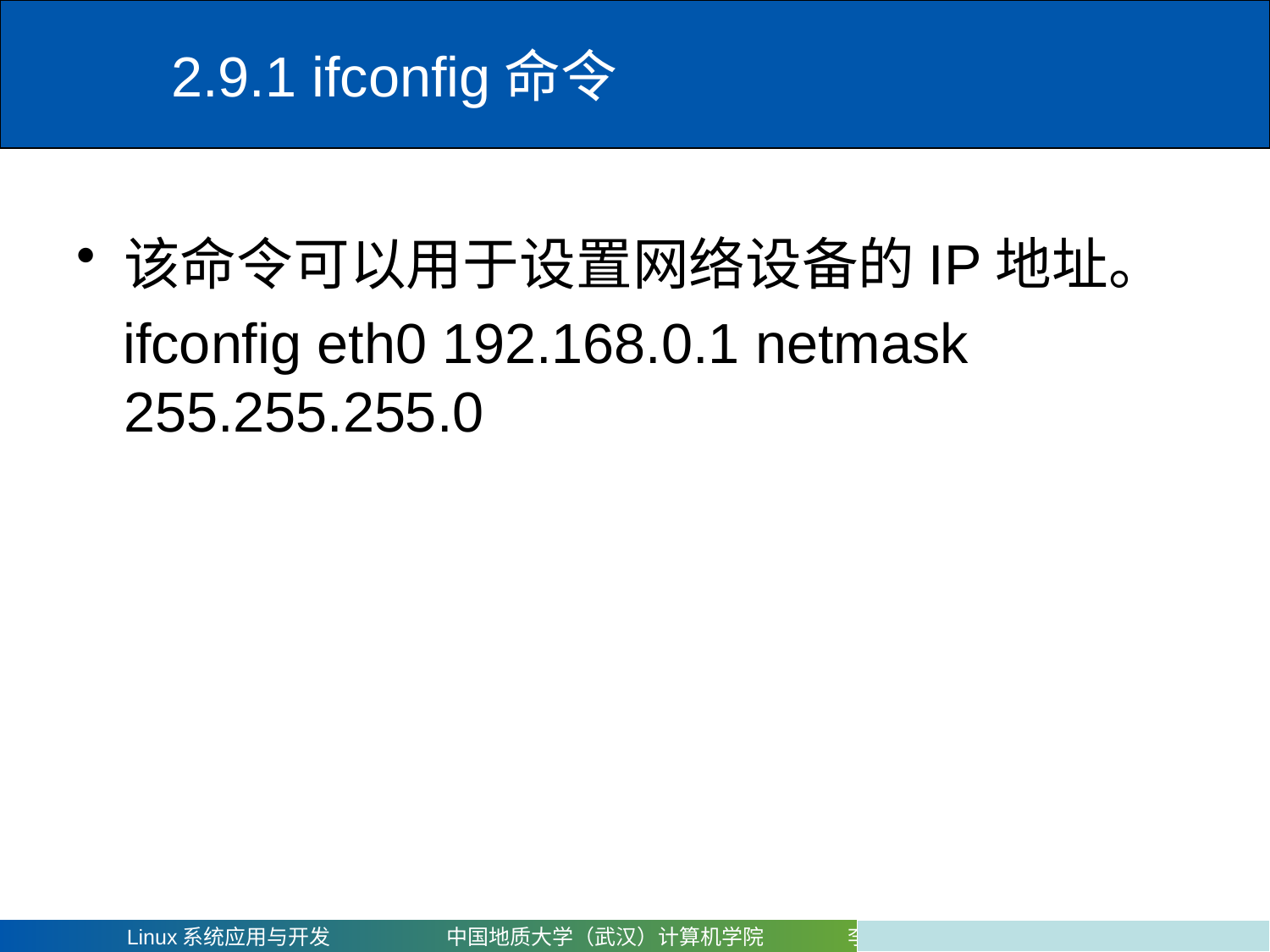

# 2.9.1 ifconfig命令
该命令可以用于设置网络设备的IP地址。
   ifconfig eth0 192.168.0.1 netmask 255.255.255.0